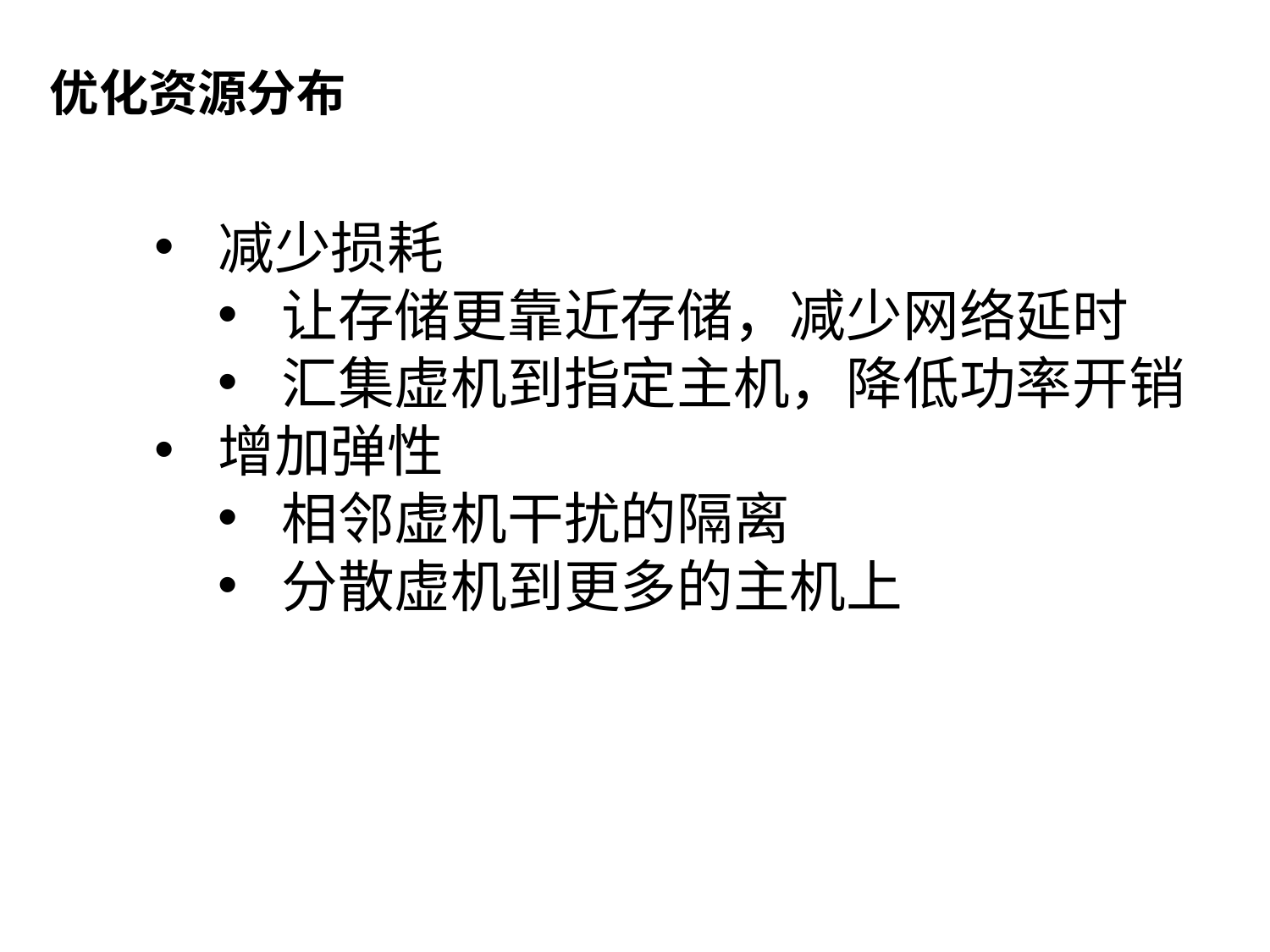

优化资源分布
减少损耗
让存储更靠近存储，减少网络延时
汇集虚机到指定主机，降低功率开销
增加弹性
相邻虚机干扰的隔离
分散虚机到更多的主机上